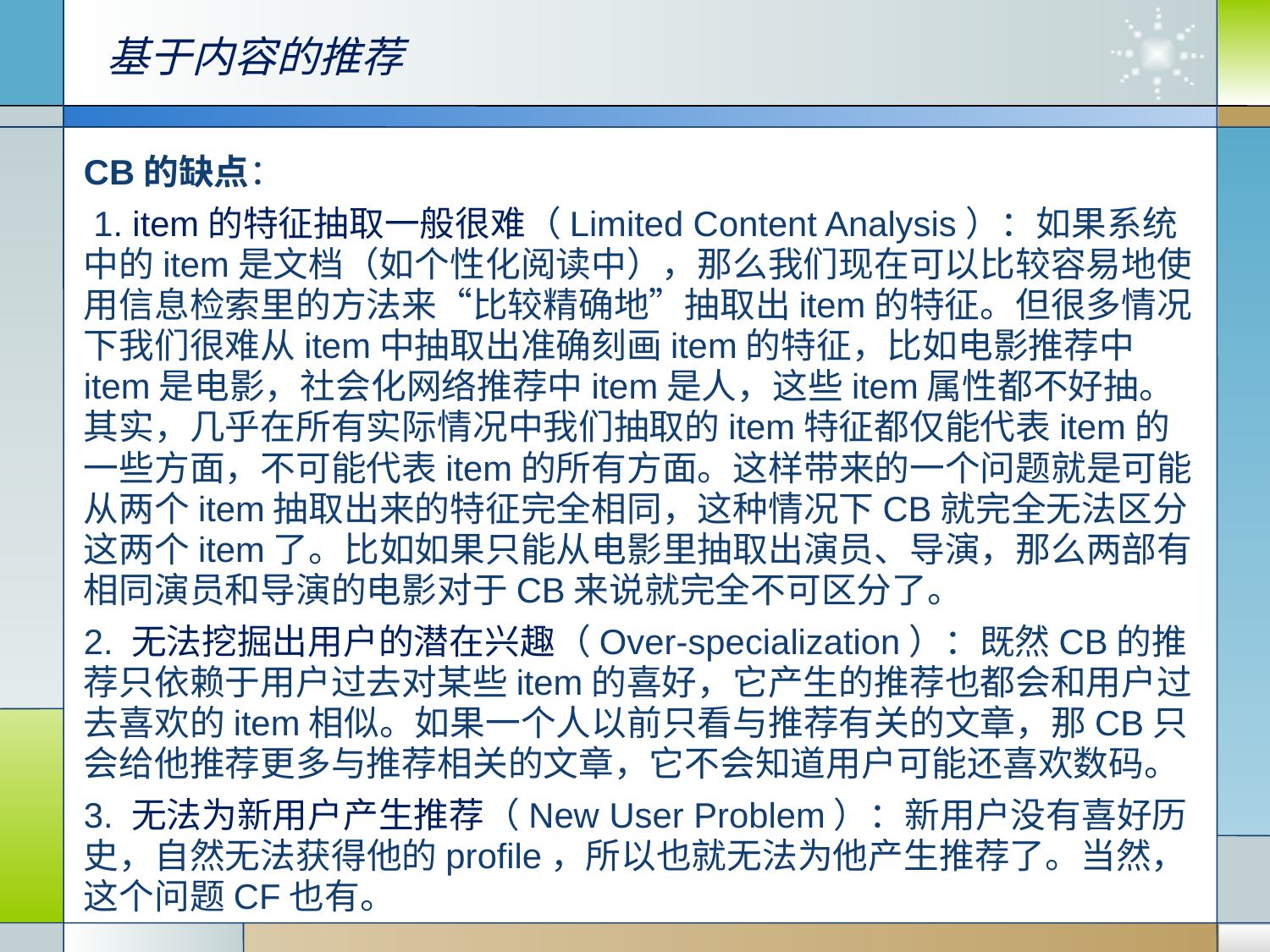

基于内容的推荐
CB的缺点：
 1. item的特征抽取一般很难（Limited Content Analysis）：如果系统中的item是文档（如个性化阅读中），那么我们现在可以比较容易地使用信息检索里的方法来“比较精确地”抽取出item的特征。但很多情况下我们很难从item中抽取出准确刻画item的特征，比如电影推荐中item是电影，社会化网络推荐中item是人，这些item属性都不好抽。其实，几乎在所有实际情况中我们抽取的item特征都仅能代表item的一些方面，不可能代表item的所有方面。这样带来的一个问题就是可能从两个item抽取出来的特征完全相同，这种情况下CB就完全无法区分这两个item了。比如如果只能从电影里抽取出演员、导演，那么两部有相同演员和导演的电影对于CB来说就完全不可区分了。
2. 无法挖掘出用户的潜在兴趣（Over-specialization）：既然CB的推荐只依赖于用户过去对某些item的喜好，它产生的推荐也都会和用户过去喜欢的item相似。如果一个人以前只看与推荐有关的文章，那CB只会给他推荐更多与推荐相关的文章，它不会知道用户可能还喜欢数码。
3. 无法为新用户产生推荐（New User Problem）：新用户没有喜好历史，自然无法获得他的profile，所以也就无法为他产生推荐了。当然，这个问题CF也有。